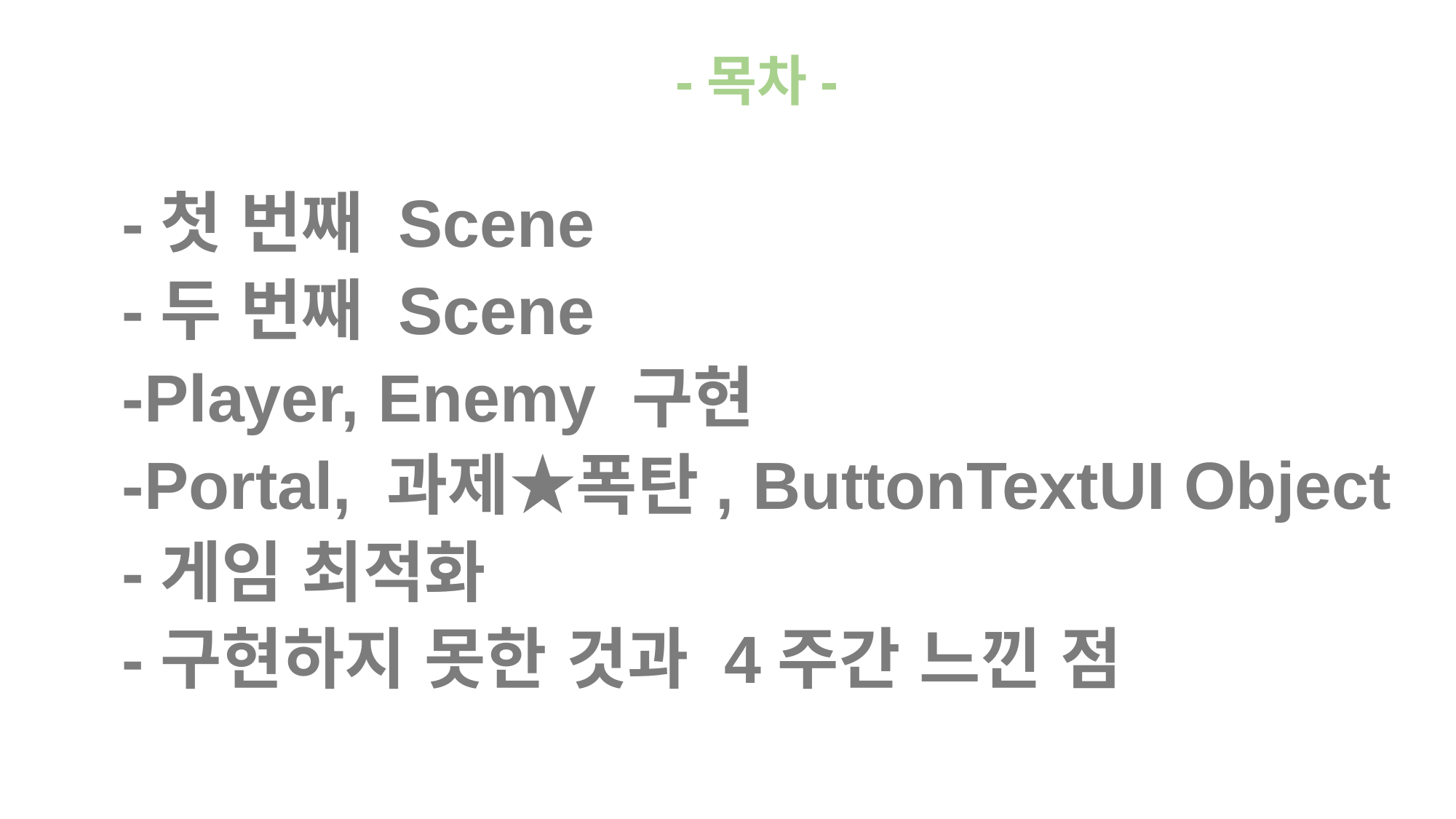

-목차-
-첫 번째 Scene
-두 번째 Scene
-Player, Enemy 구현
-Portal, 과제★폭탄, ButtonTextUI Object
-게임 최적화
-구현하지 못한 것과 4주간 느낀 점